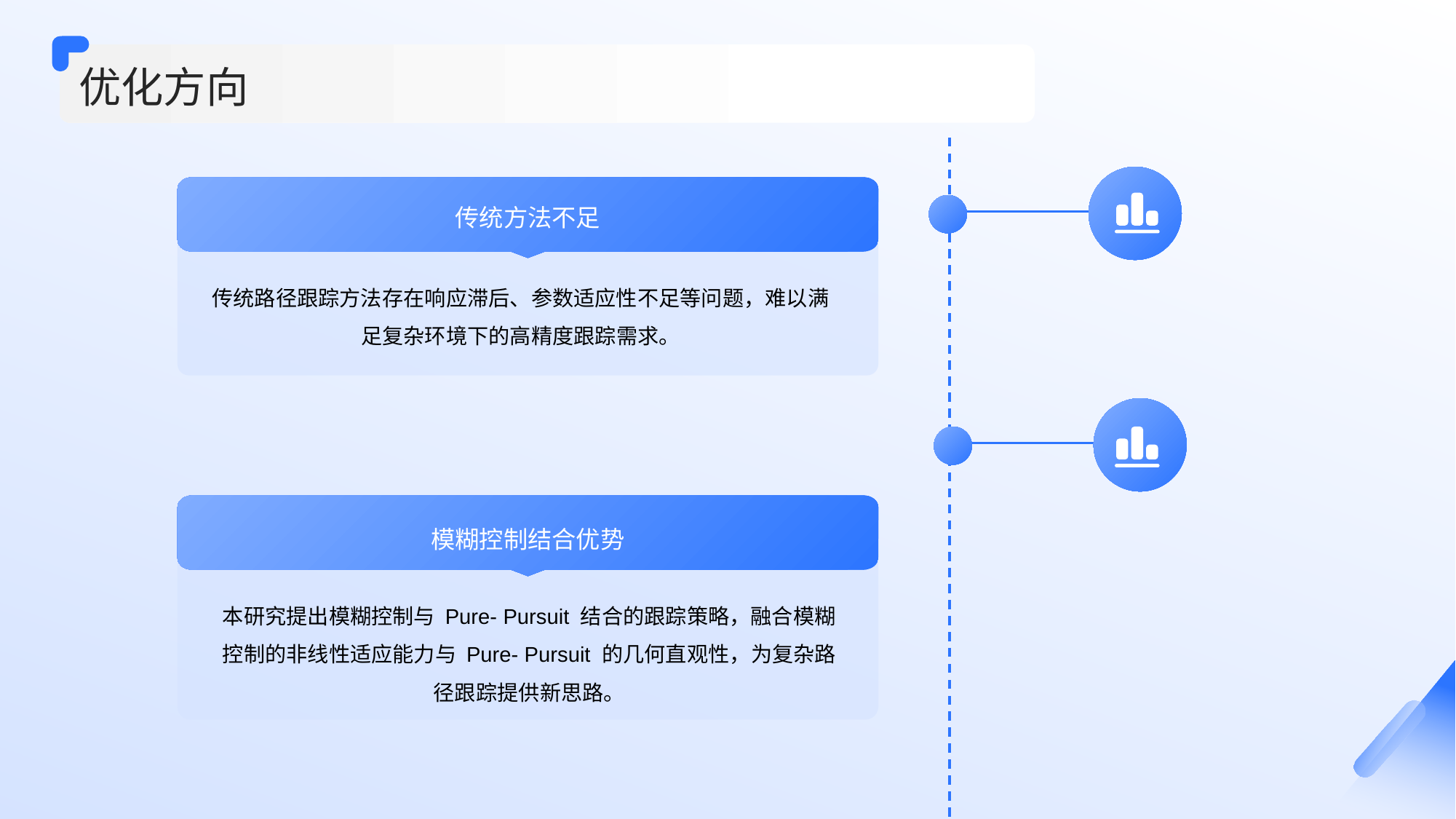

优化方向

传统方法不足

传统路径跟踪方法存在响应滞后、参数适应性不足等问题，难以满足复杂环境下的高精度跟踪需求。

模糊控制结合优势
本研究提出模糊控制与 Pure- Pursuit 结合的跟踪策略，融合模糊控制的非线性适应能力与 Pure- Pursuit 的几何直观性，为复杂路径跟踪提供新思路。